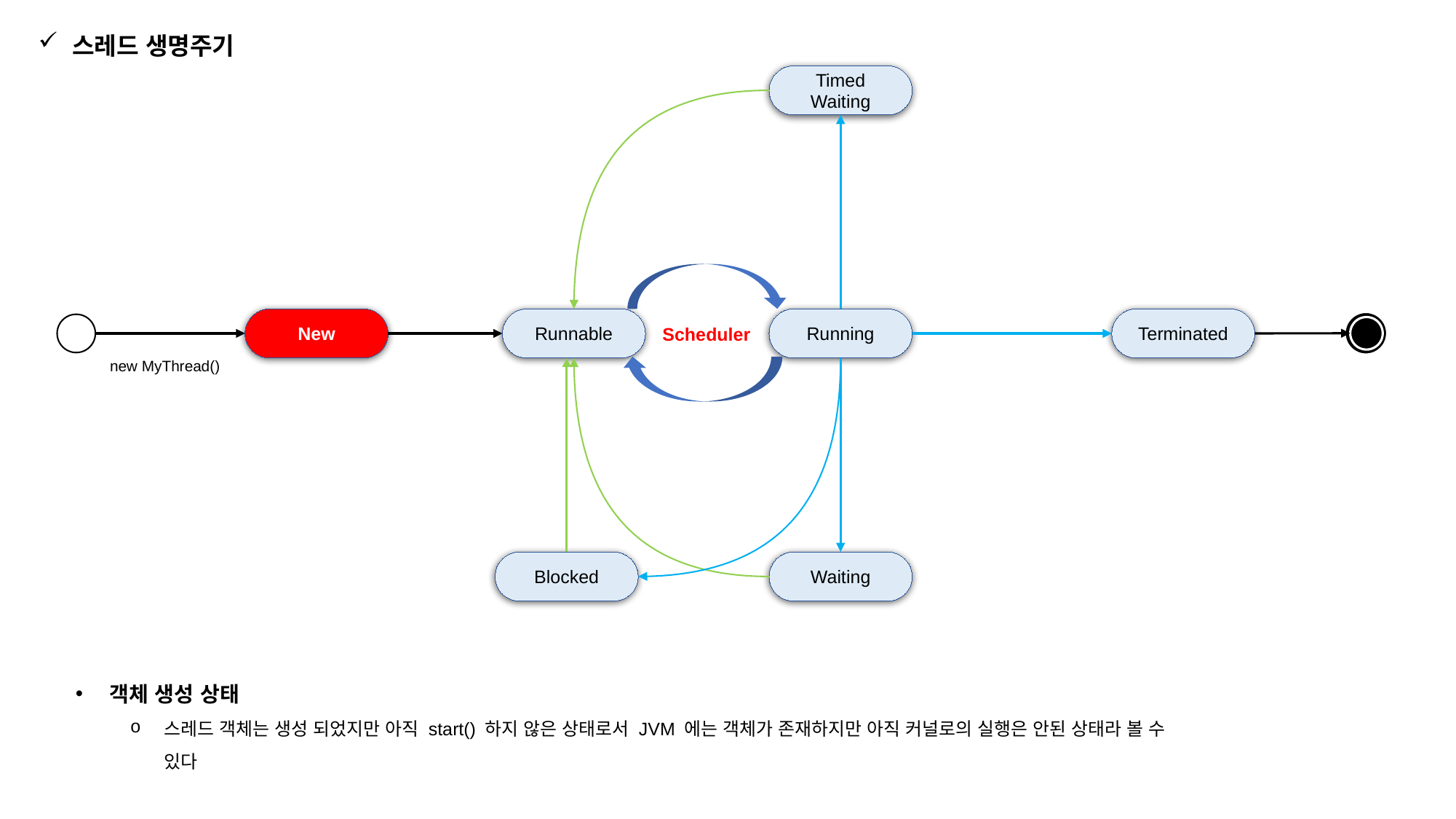

스레드 생명주기
Timed
Waiting

New
Runnable
Terminated
Running

Scheduler
new MyThread()

Blocked
Waiting
객체 생성 상태
스레드 객체는 생성 되었지만 아직 start() 하지 않은 상태로서 JVM 에는 객체가 존재하지만 아직 커널로의 실행은 안된 상태라 볼 수 있다